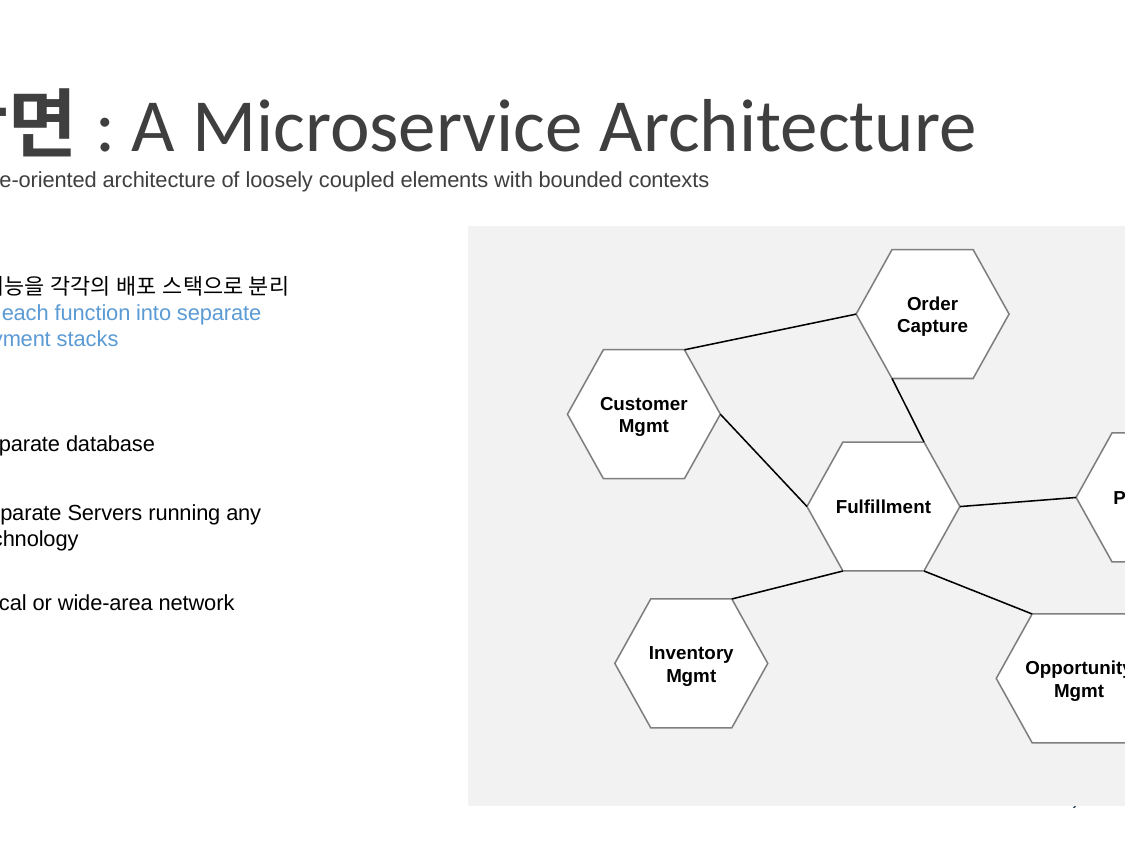

# 반면: A Microservice Architecture

Service-oriented architecture of loosely coupled elements with bounded contexts

Order
Capture
Customer
Mgmt
Payment
Fulfillment
Inventory
Mgmt
Opportunity
Mgmt

Order
Capture
Customer
Mgmt
Fulfillment
Payment
Inventory
Mgmt
Opportunity
Mgmt
모든 기능을 각각의 배포 스택으로 분리
Break each function into separate deployment stacks
Separate database
Separate Servers running any technology
Local or wide-area network